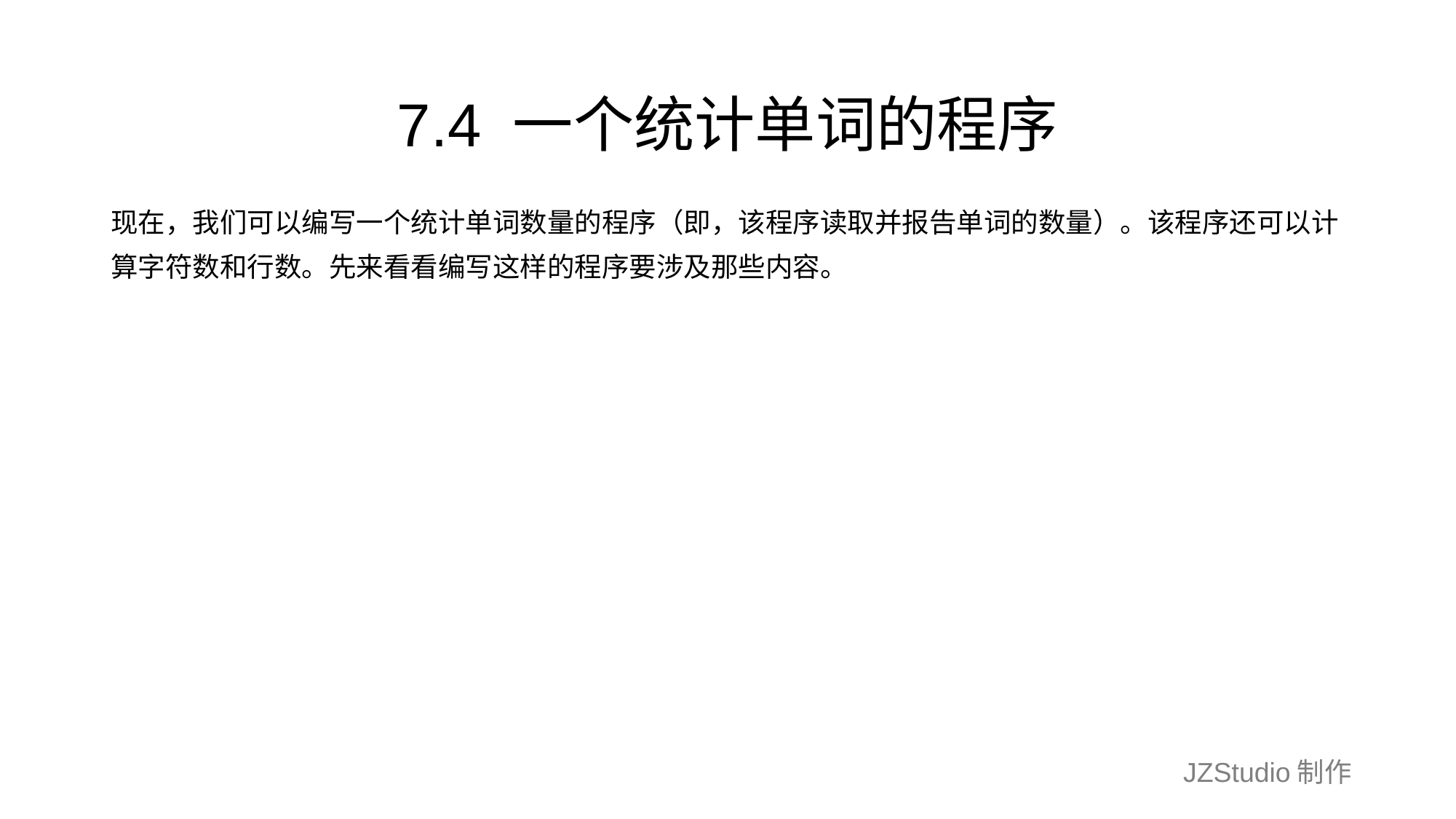

# 7.4 一个统计单词的程序
现在，我们可以编写一个统计单词数量的程序（即，该程序读取并报告单词的数量）。该程序还可以计
算字符数和行数。先来看看编写这样的程序要涉及那些内容。